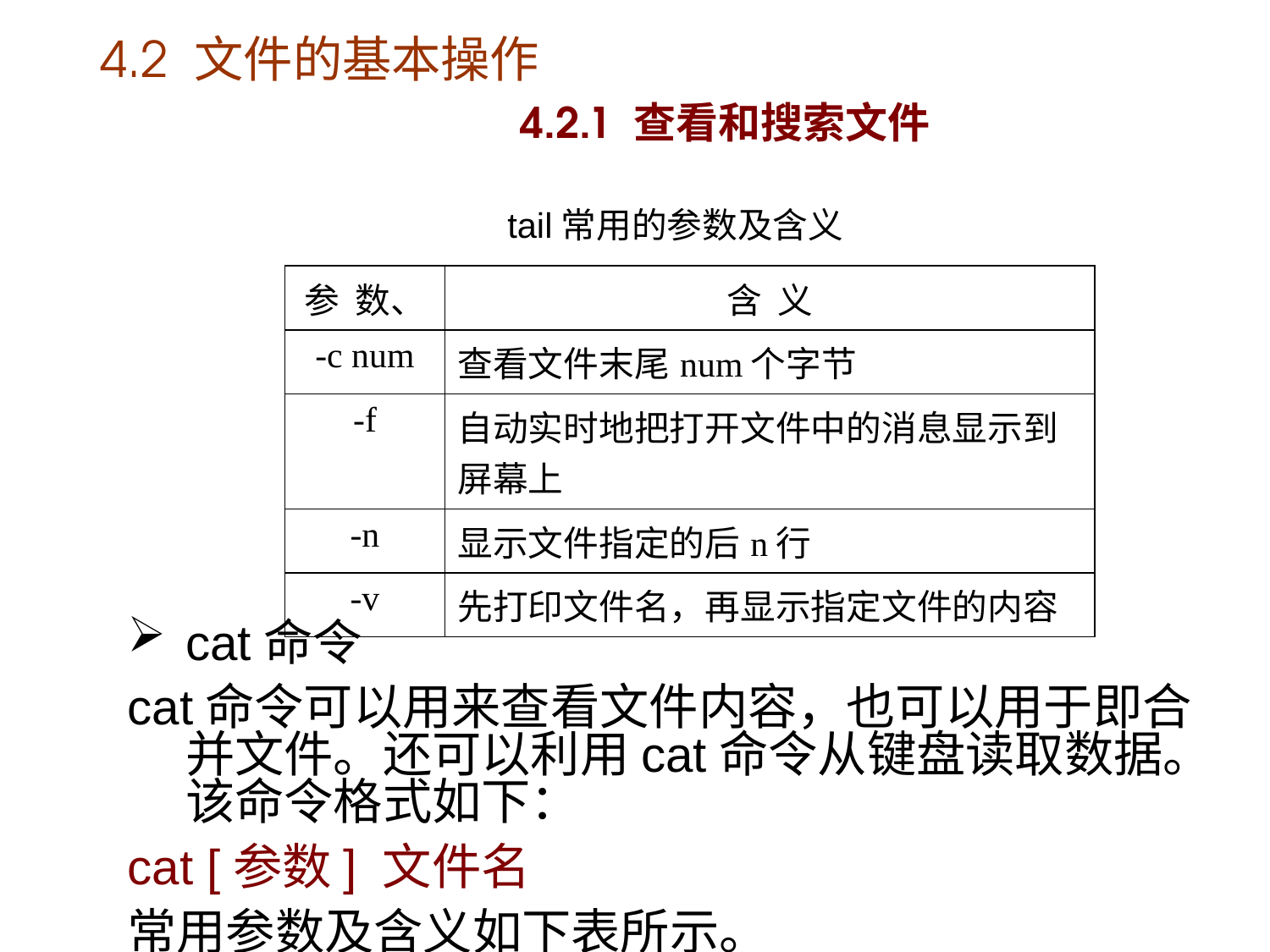

# 4.2 文件的基本操作 4.2.1 查看和搜索文件
tail常用的参数及含义
| 参 数、 | 含 义 |
| --- | --- |
| -c num | 查看文件末尾num个字节 |
| -f | 自动实时地把打开文件中的消息显示到屏幕上 |
| -n | 显示文件指定的后n行 |
| -v | 先打印文件名，再显示指定文件的内容 |
cat命令
cat命令可以用来查看文件内容，也可以用于即合并文件。还可以利用cat命令从键盘读取数据。该命令格式如下：
cat [参数] 文件名
常用参数及含义如下表所示。